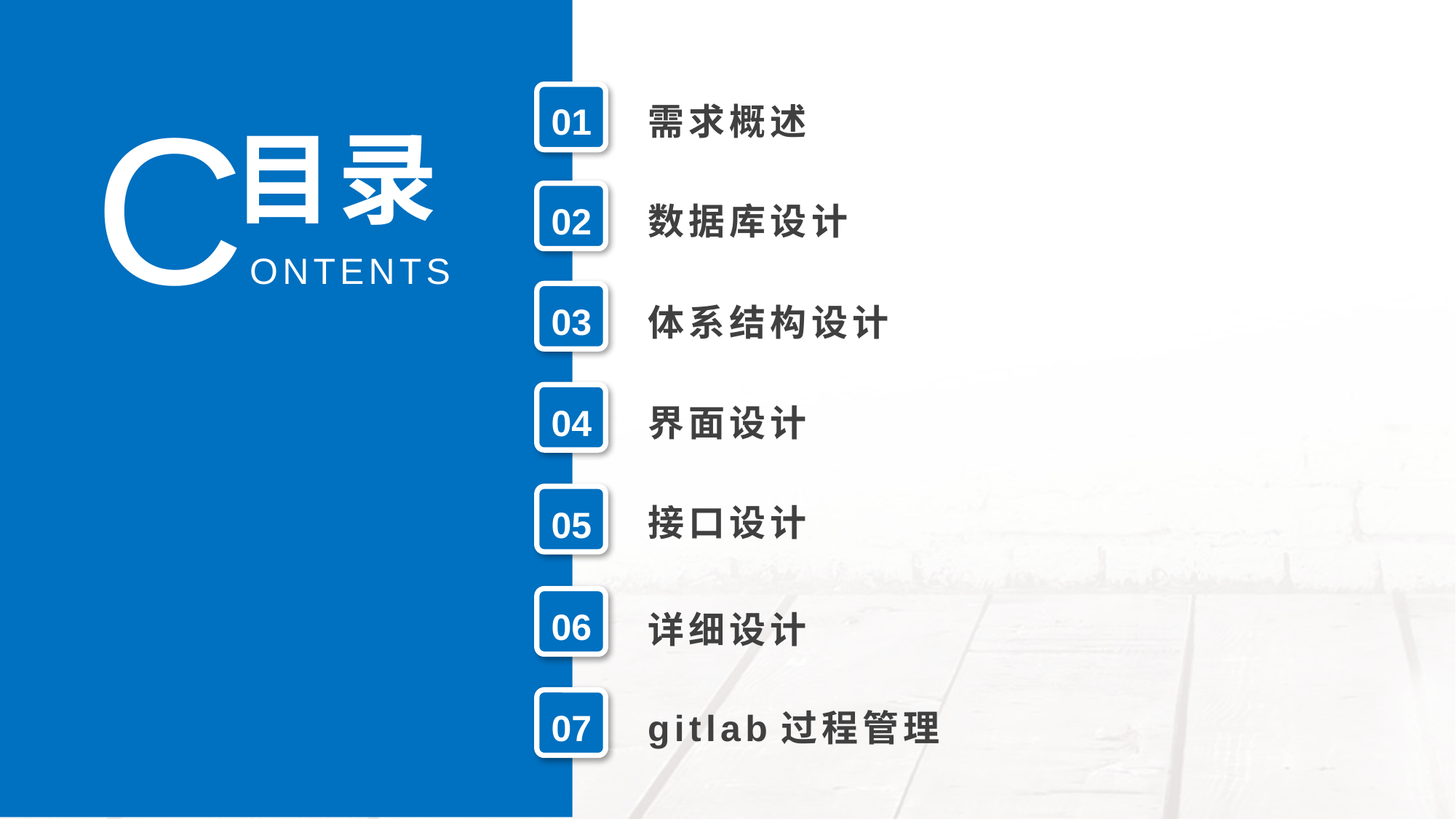

CONTENTS

01
需求概述
目录

02
数据库设计

03
体系结构设计

04
界面设计

05
接口设计

06
详细设计

07
gitlab过程管理